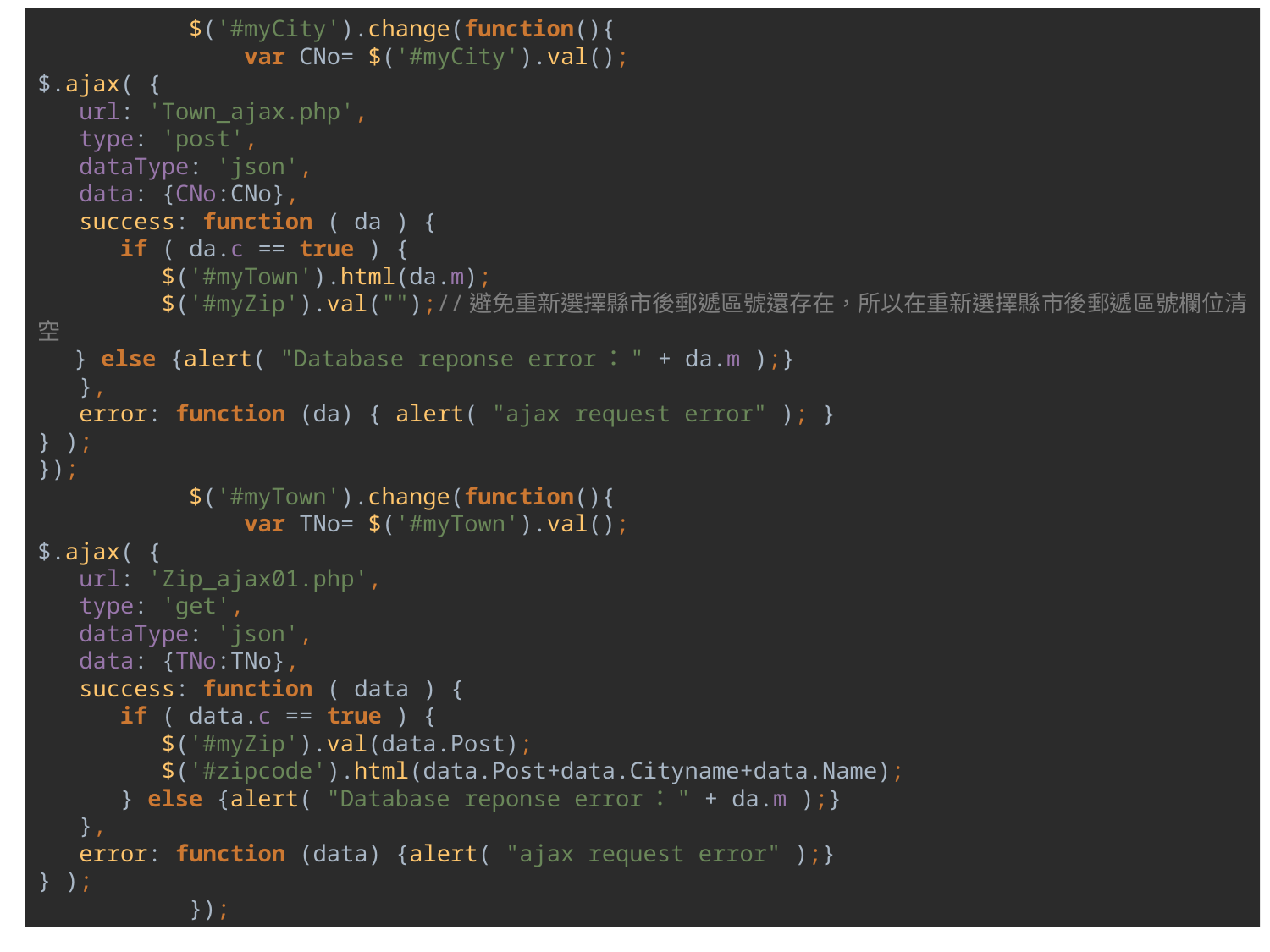

$('#myCity').change(function(){
               var CNo= $('#myCity').val();
$.ajax( {
   url: 'Town_ajax.php',
   type: 'post',
   dataType: 'json',
   data: {CNo:CNo},
   success: function ( da ) {
      if ( da.c == true ) {
         $('#myTown').html(da.m);
         $('#myZip').val("");//避免重新選擇縣市後郵遞區號還存在，所以在重新選擇縣市後郵遞區號欄位清空
      } else {alert( "Database reponse error：" + da.m );}
   },
   error: function (da) { alert( "ajax request error" ); }
} );
});
           $('#myTown').change(function(){
               var TNo= $('#myTown').val();
$.ajax( {
   url: 'Zip_ajax01.php',
   type: 'get',
   dataType: 'json',
   data: {TNo:TNo},
   success: function ( data ) {
      if ( data.c == true ) {
         $('#myZip').val(data.Post);
         $('#zipcode').html(data.Post+data.Cityname+data.Name);
      } else {alert( "Database reponse error：" + da.m );}
   },
   error: function (data) {alert( "ajax request error" );}
} );
           });
117